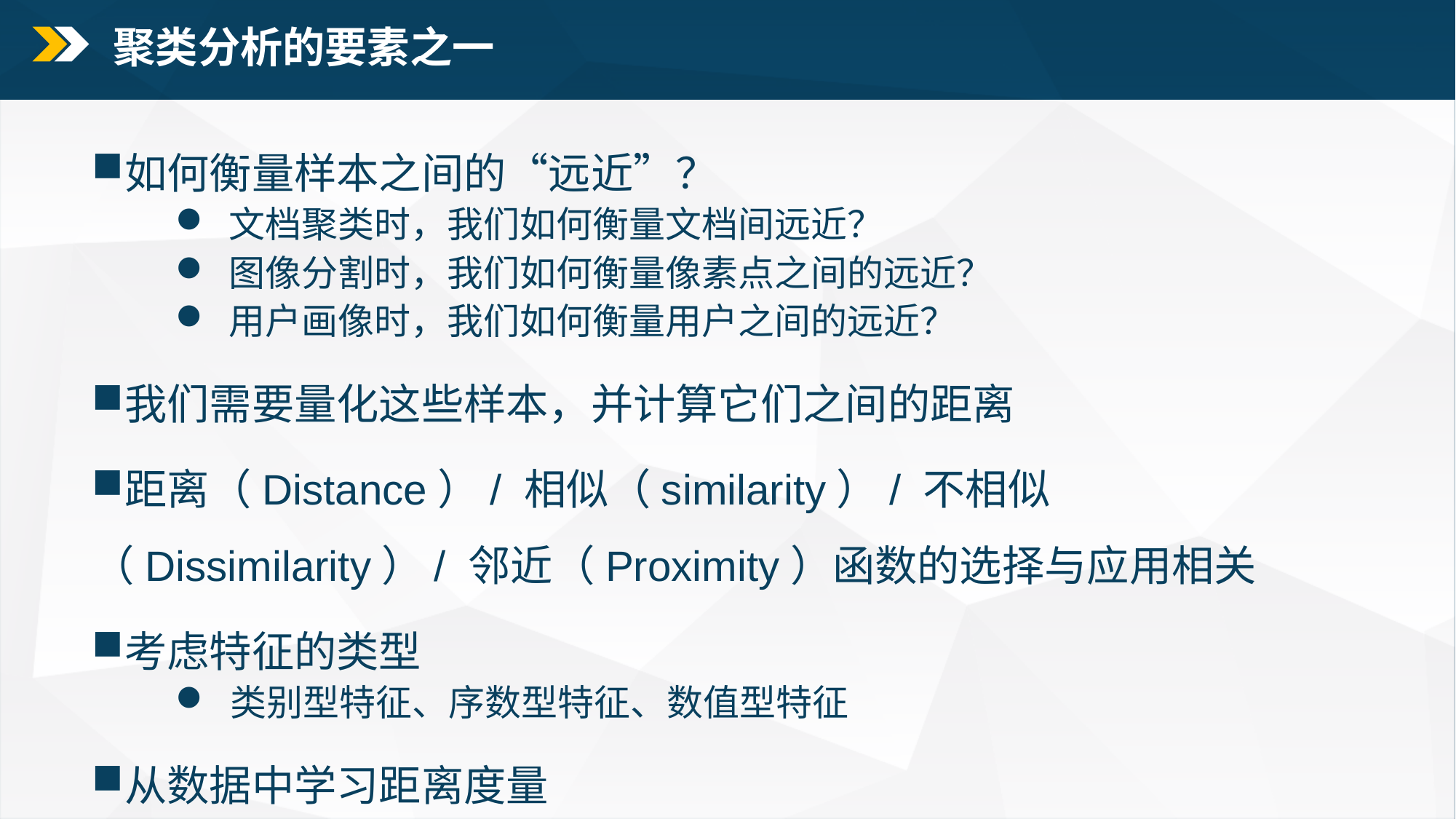

聚类分析的要素之一
如何衡量样本之间的“远近”？
文档聚类时，我们如何衡量文档间远近？
图像分割时，我们如何衡量像素点之间的远近？
用户画像时，我们如何衡量用户之间的远近？
我们需要量化这些样本，并计算它们之间的距离
距离（Distance）/ 相似（similarity）/ 不相似（Dissimilarity）/ 邻近（Proximity）函数的选择与应用相关
考虑特征的类型
类别型特征、序数型特征、数值型特征
从数据中学习距离度量